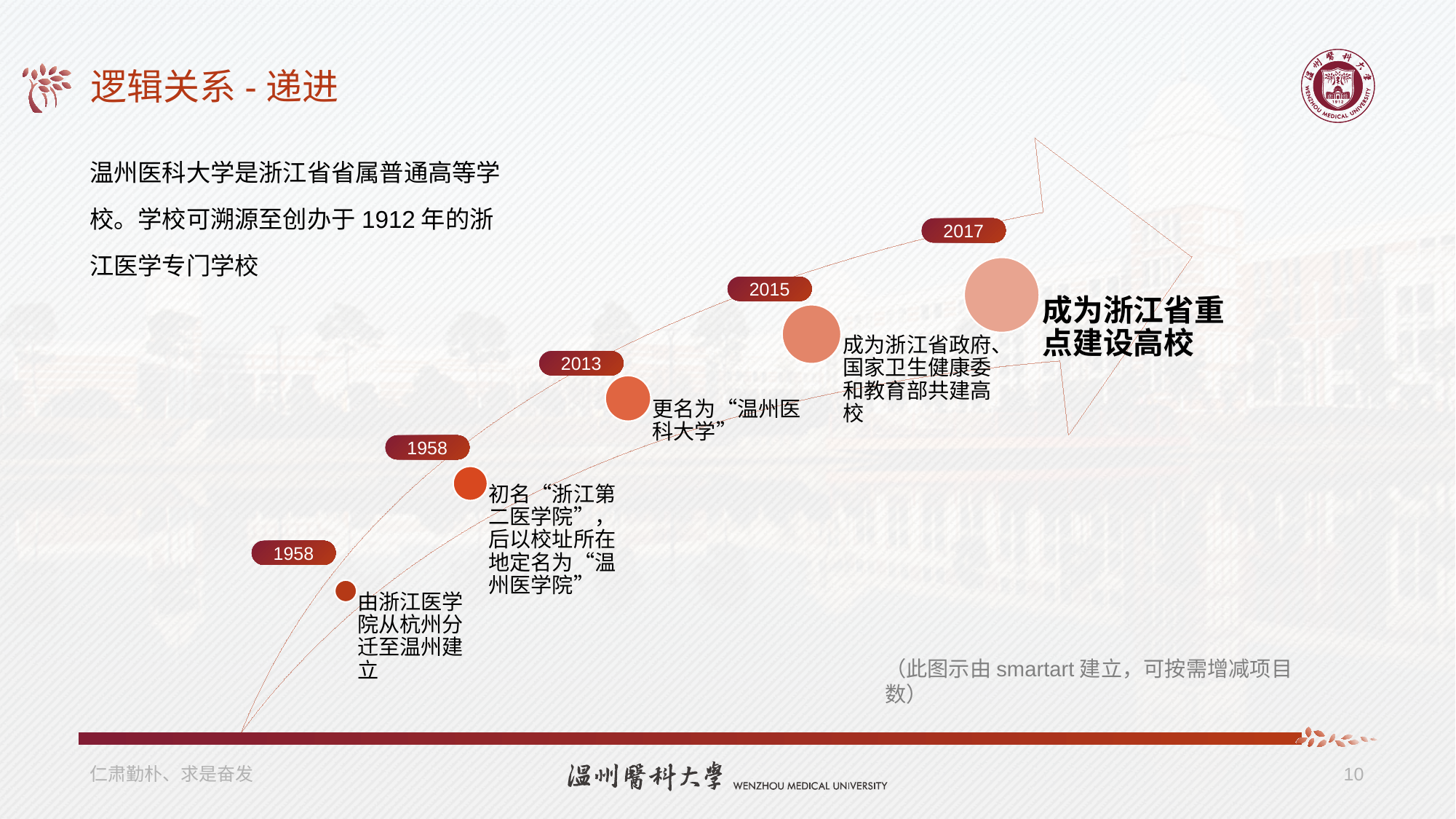

# 逻辑关系-递进
温州医科大学是浙江省省属普通高等学校。学校可溯源至创办于1912年的浙江医学专门学校
由浙江医学院从杭州分迁至温州建立
初名“浙江第二医学院”，后以校址所在地定名为“温州医学院”
更名为“温州医科大学”
成为浙江省政府、国家卫生健康委和教育部共建高校
成为浙江省重点建设高校
2017
2015
2013
1958
1958
（此图示由smartart建立，可按需增减项目数）
仁肃勤朴、求是奋发
10